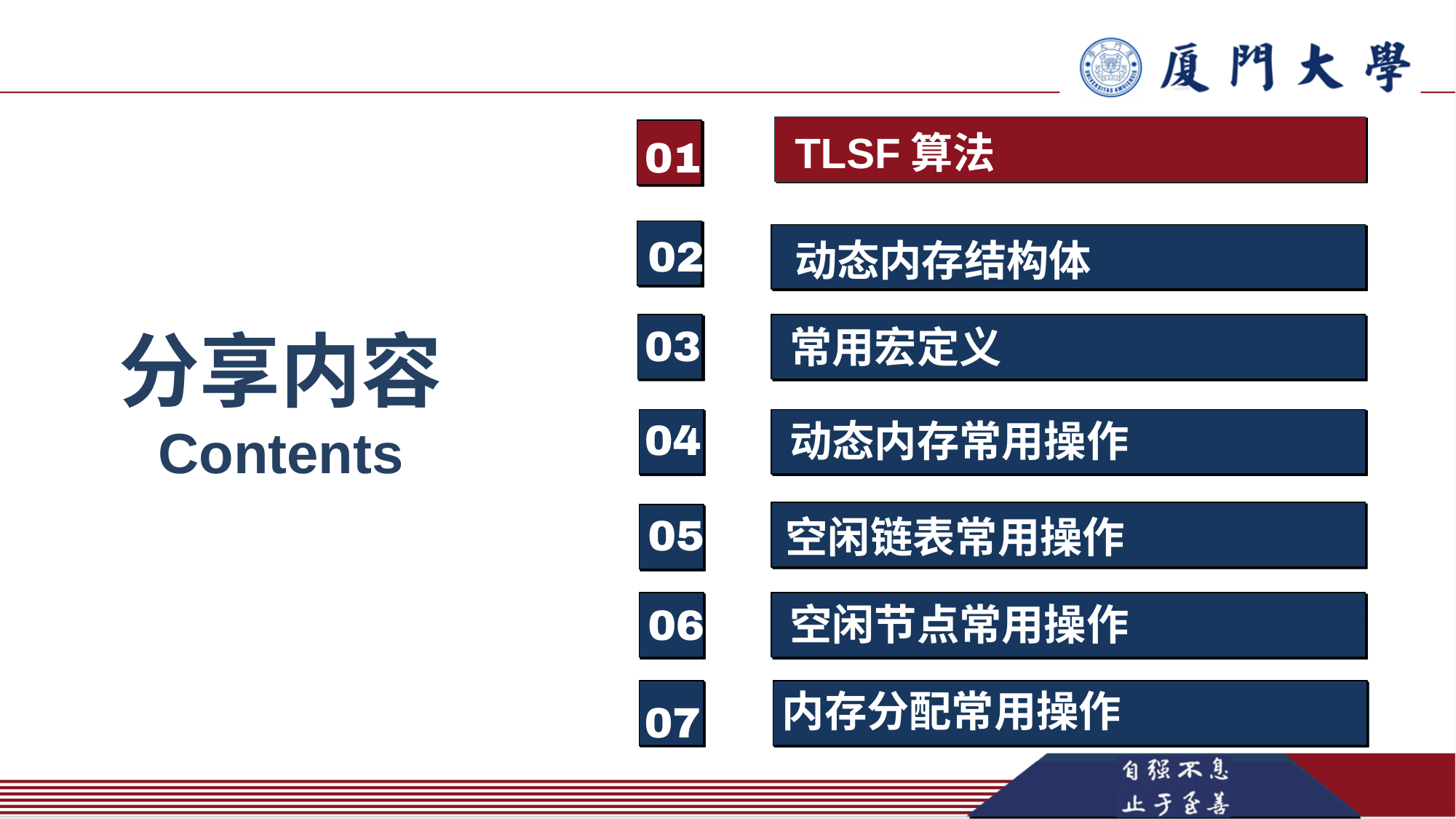

TLSF算法
01

02

动态内存结构体
03
分享内容
Contents

常用宏定义
04
动态内存常用操作

05

空闲链表常用操作
06

空闲节点常用操作

内存分配常用操作

07